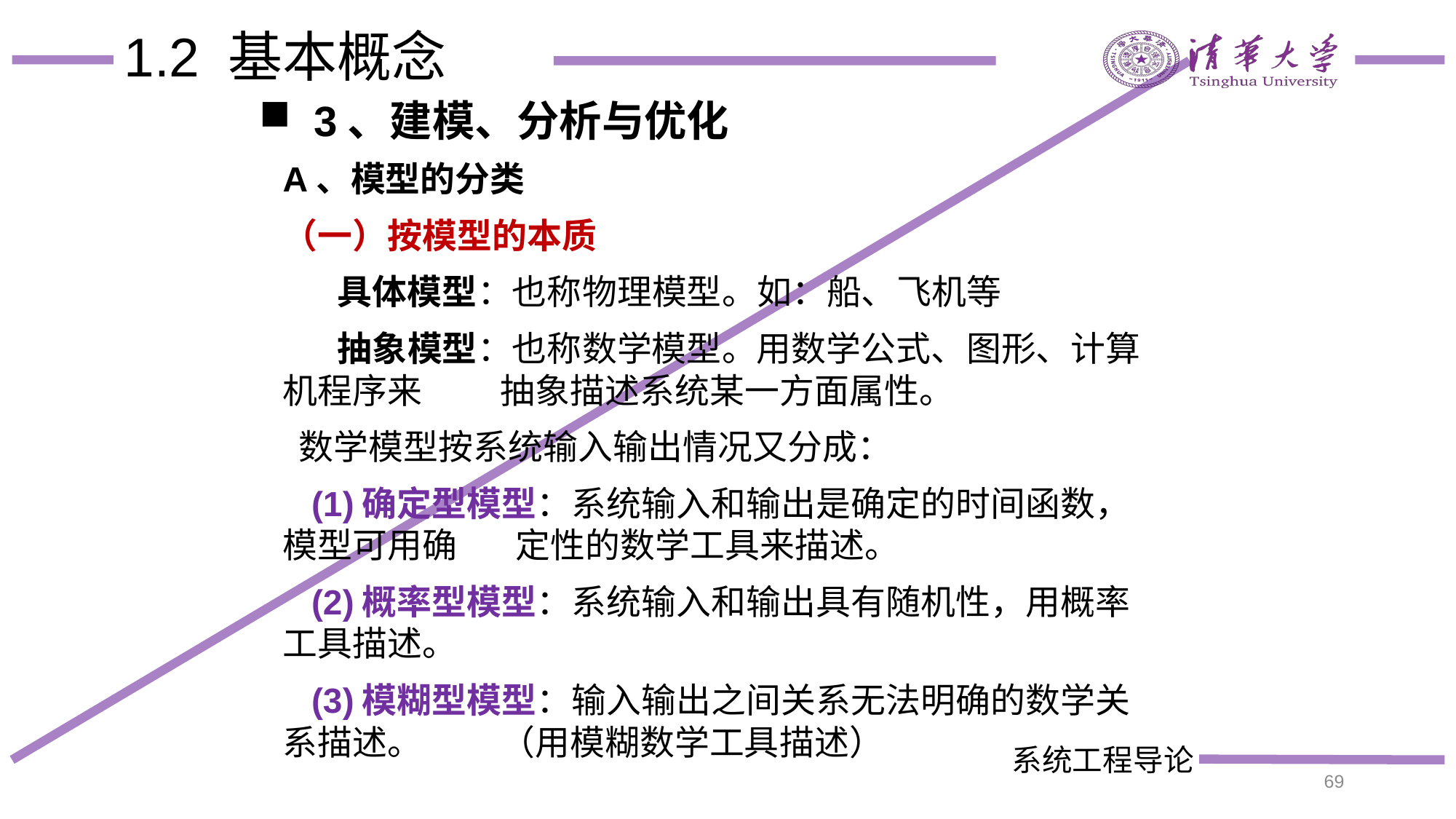

# 1.2 基本概念
3、建模、分析与优化
A、模型的分类
（一）按模型的本质
      具体模型：也称物理模型。如：船、飞机等
      抽象模型：也称数学模型。用数学公式、图形、计算机程序来		 抽象描述系统某一方面属性。
 数学模型按系统输入输出情况又分成：
   (1)确定型模型：系统输入和输出是确定的时间函数，模型可用确		   定性的数学工具来描述。
   (2)概率型模型：系统输入和输出具有随机性，用概率工具描述。
   (3)模糊型模型：输入输出之间关系无法明确的数学关系描述。			 （用模糊数学工具描述）
69